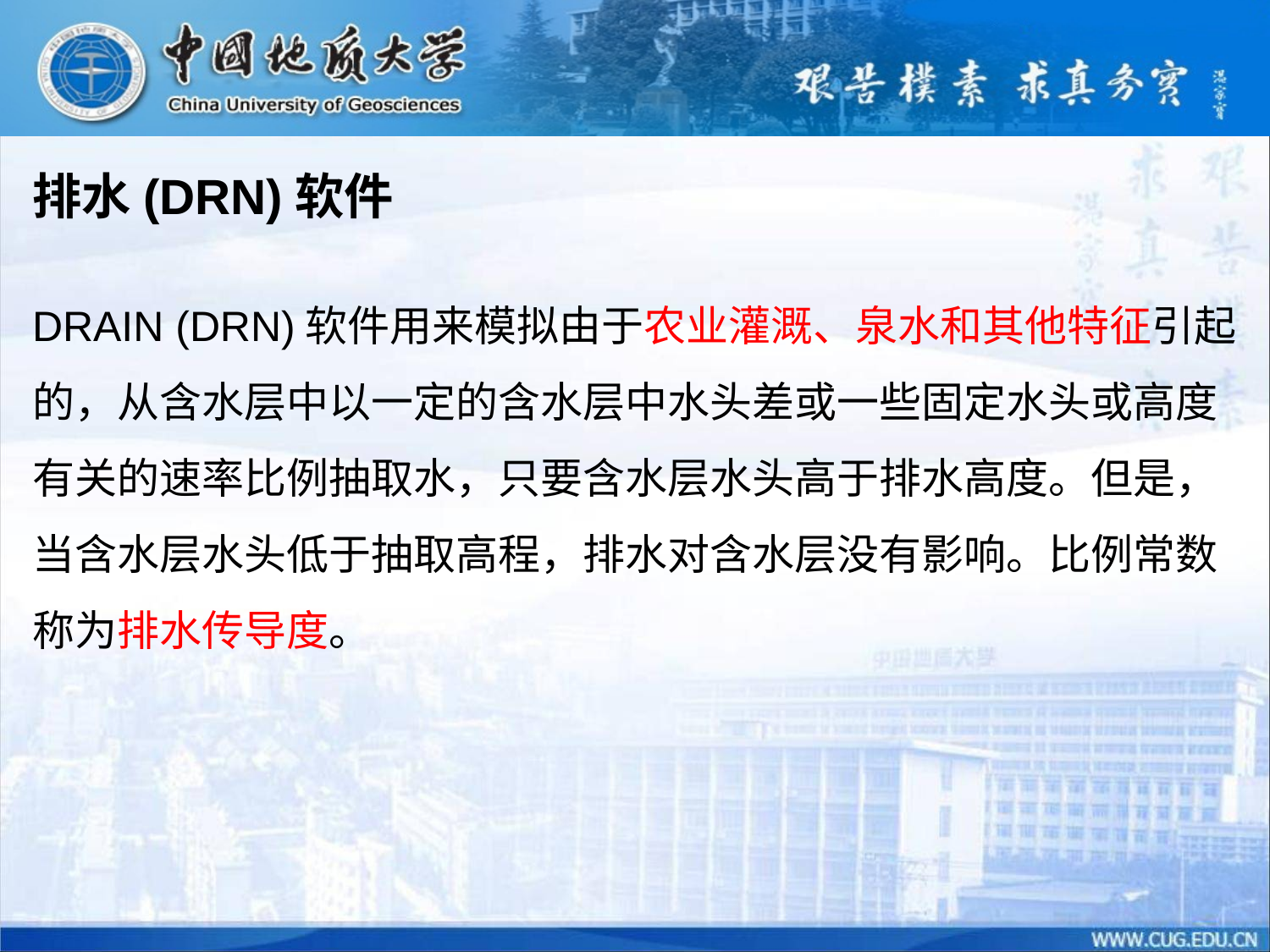

排水(DRN)软件
DRAIN (DRN)软件用来模拟由于农业灌溉、泉水和其他特征引起的，从含水层中以一定的含水层中水头差或一些固定水头或高度有关的速率比例抽取水，只要含水层水头高于排水高度。但是，当含水层水头低于抽取高程，排水对含水层没有影响。比例常数称为排水传导度。